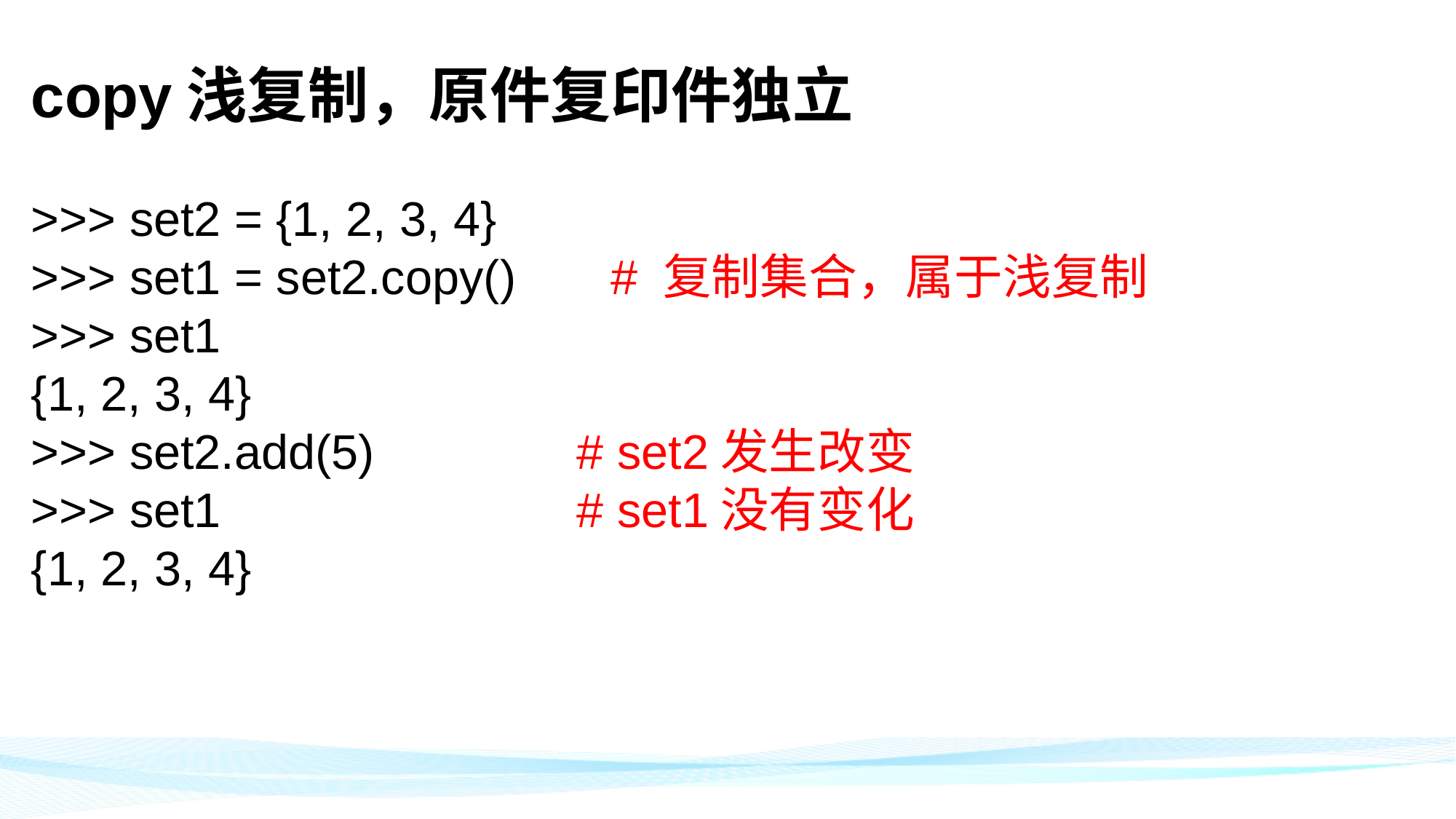

copy浅复制，原件复印件独立

>>> set2 = {1, 2, 3, 4}
>>> set1 = set2.copy()       # 复制集合，属于浅复制
>>> set1
{1, 2, 3, 4}
>>> set2.add(5)            	# set2发生改变
>>> set1                 	 	# set1没有变化
{1, 2, 3, 4}

100